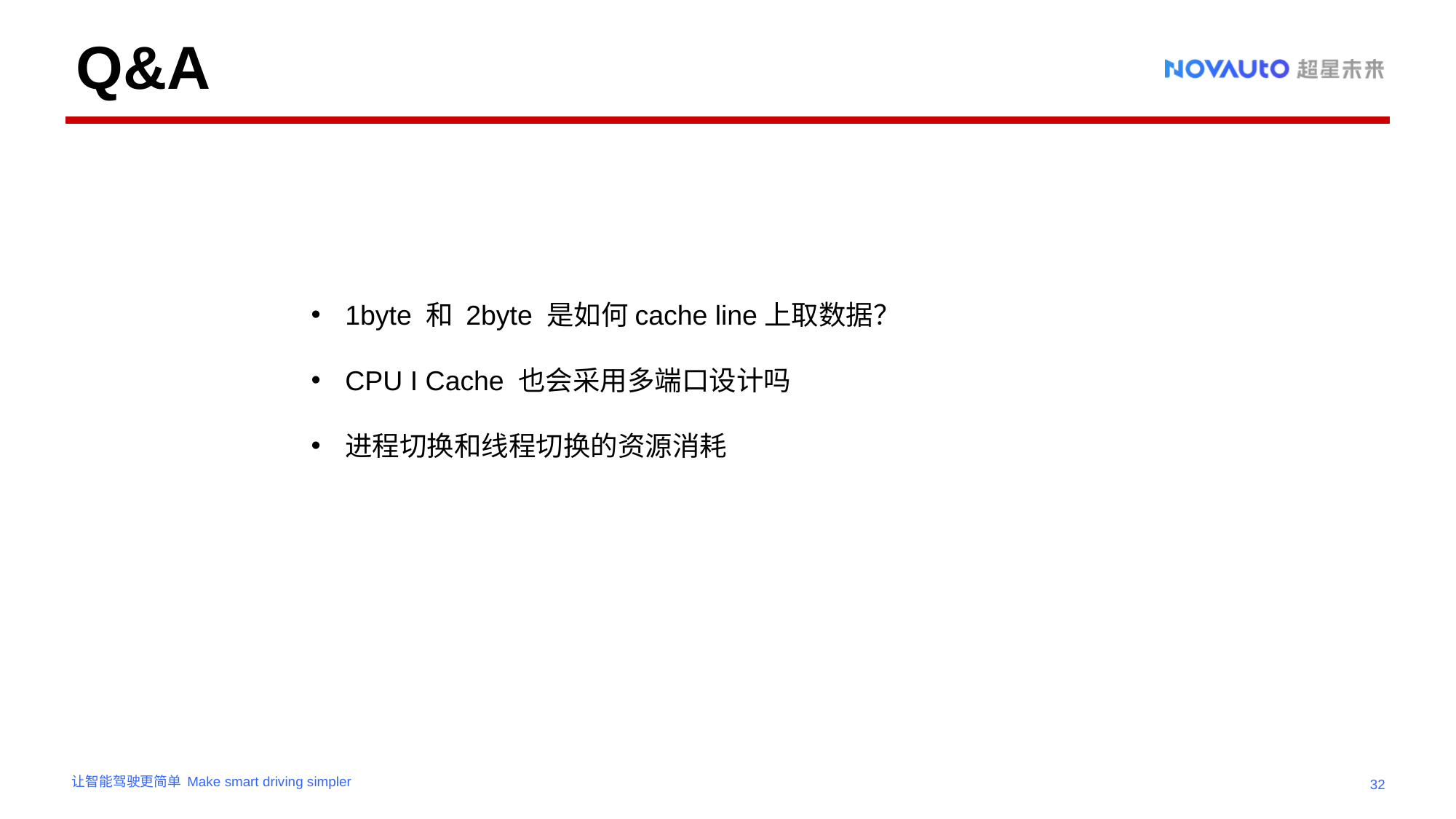

# Q&A
1byte 和 2byte 是如何cache line上取数据？

CPU I Cache 也会采用多端口设计吗

进程切换和线程切换的资源消耗